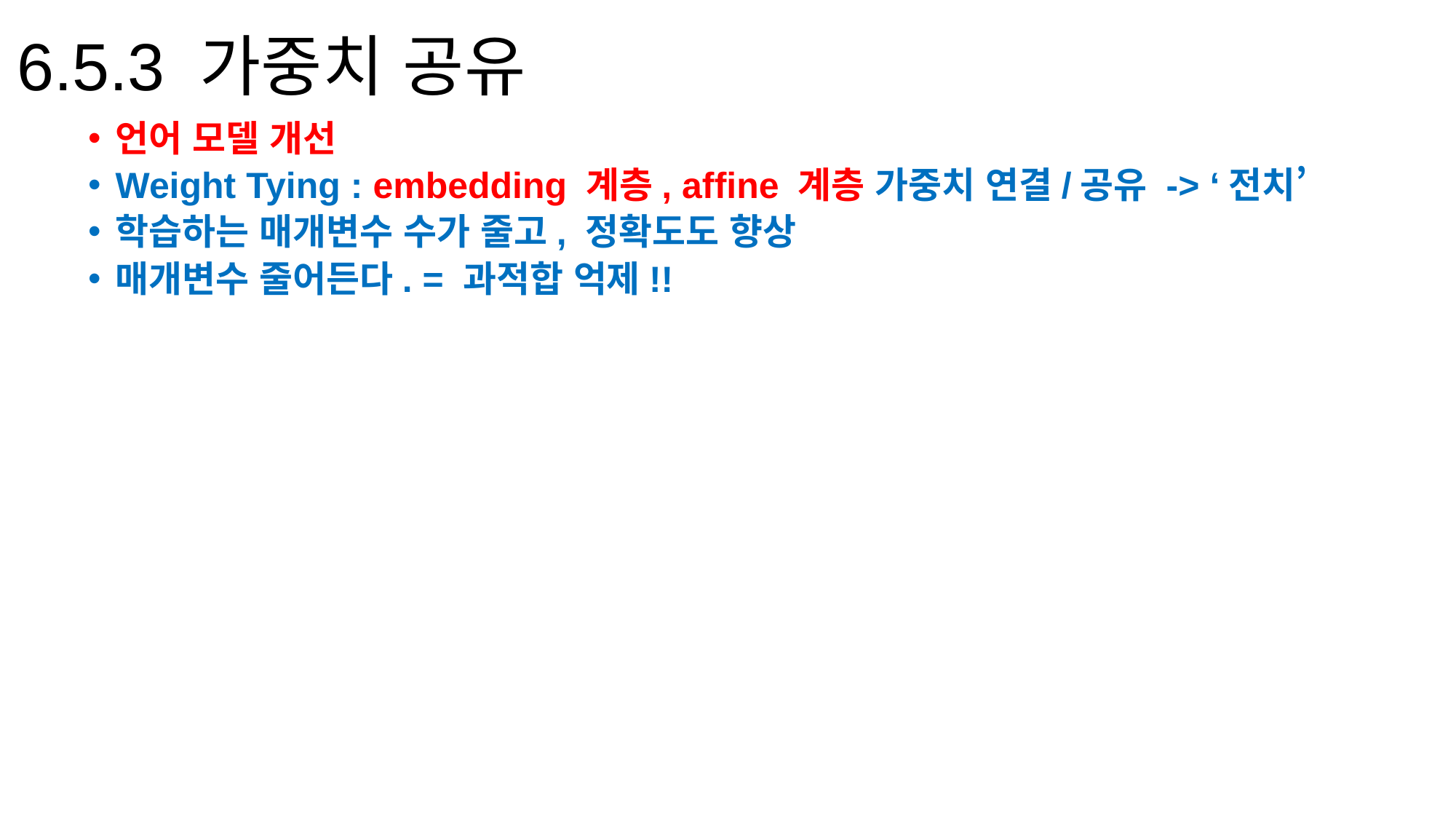

# 6.5.3 가중치 공유
언어 모델 개선
Weight Tying : embedding 계층, affine 계층 가중치 연결/공유 -> ‘전치’
학습하는 매개변수 수가 줄고, 정확도도 향상
매개변수 줄어든다. = 과적합 억제!!